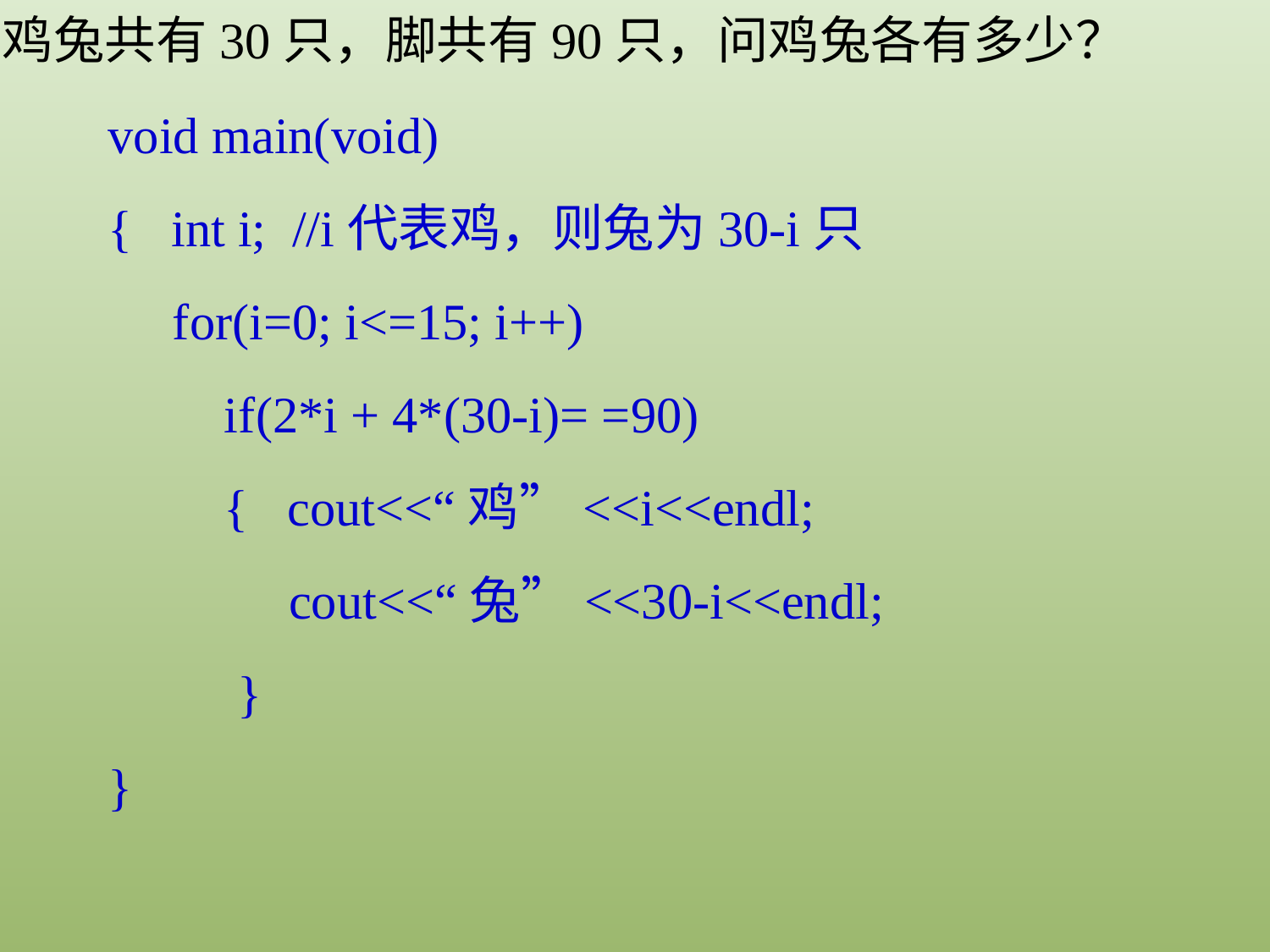

鸡兔共有30只，脚共有90只，问鸡兔各有多少？
void main(void)
{   int i;  //i代表鸡，则兔为30-i只
     for(i=0; i<=15; i++)
         if(2*i + 4*(30-i)= =90)
         {   cout<<“鸡”<<i<<endl;
              cout<<“兔”<<30-i<<endl;
          }
}
156